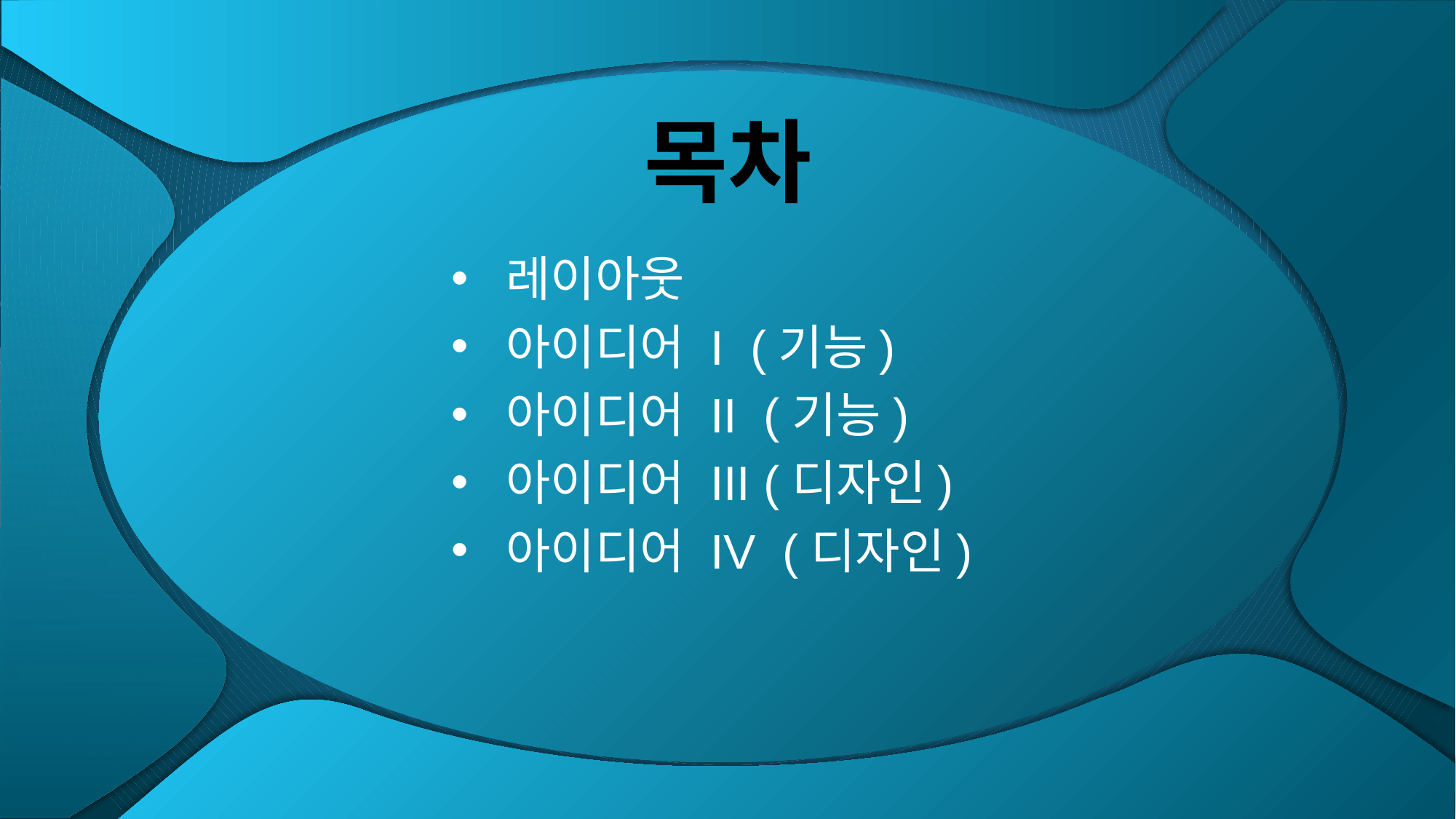

# 목차
레이아웃
아이디어 I  (기능)
아이디어 II  (기능)
아이디어 III (디자인)
아이디어 IV  (디자인)